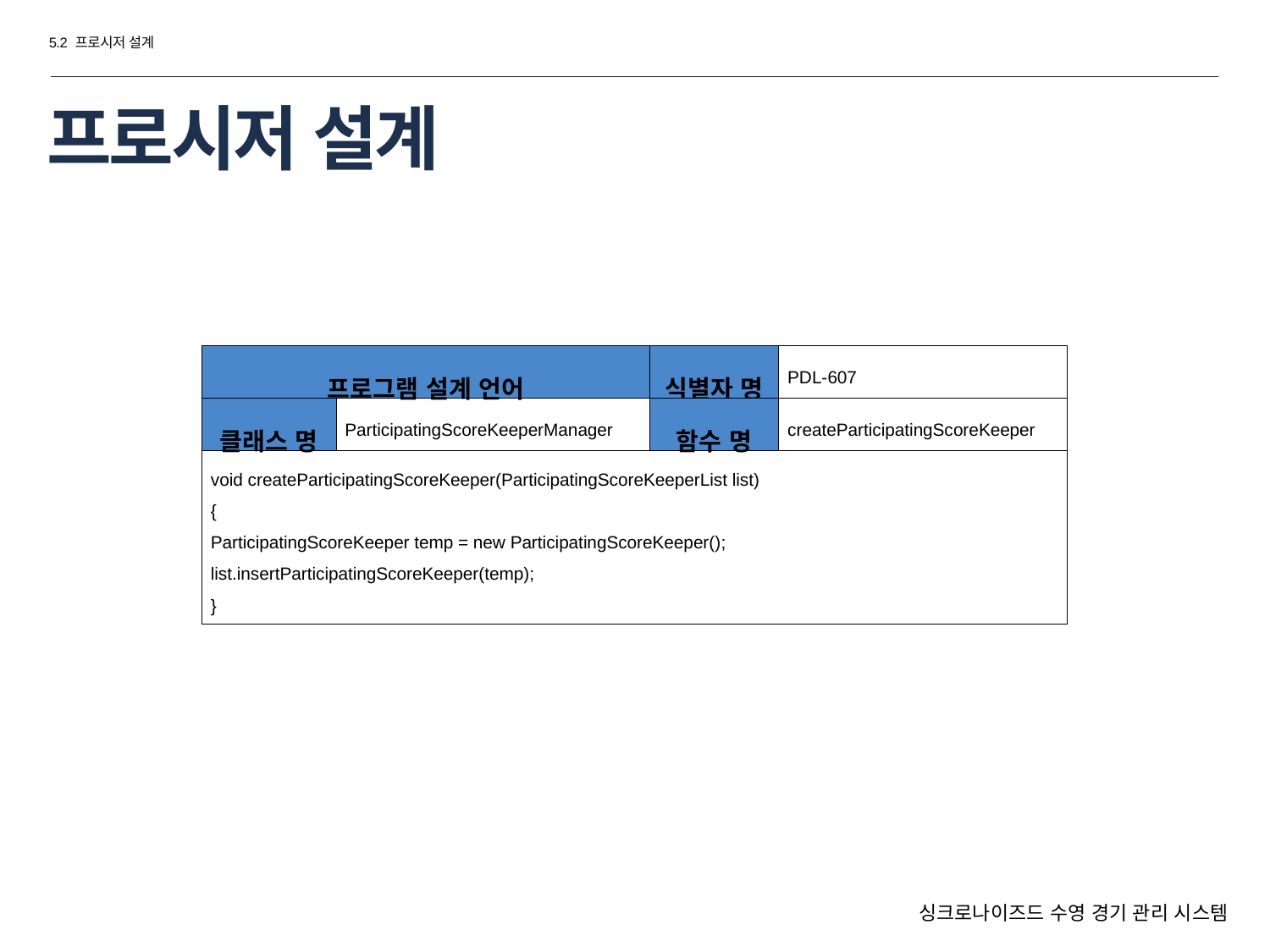

5.2 프로시저 설계
# 프로시저 설계
| 프로그램 설계 언어 |  | 식별자 명 | PDL-607 |
| --- | --- | --- | --- |
| 클래스 명 | ParticipatingScoreKeeperManager | 함수 명 | createParticipatingScoreKeeper |
| void createParticipatingScoreKeeper(ParticipatingScoreKeeperList list) { ParticipatingScoreKeeper temp = new ParticipatingScoreKeeper(); list.insertParticipatingScoreKeeper(temp); } |  |  |  |
싱크로나이즈드 수영 경기 관리 시스템